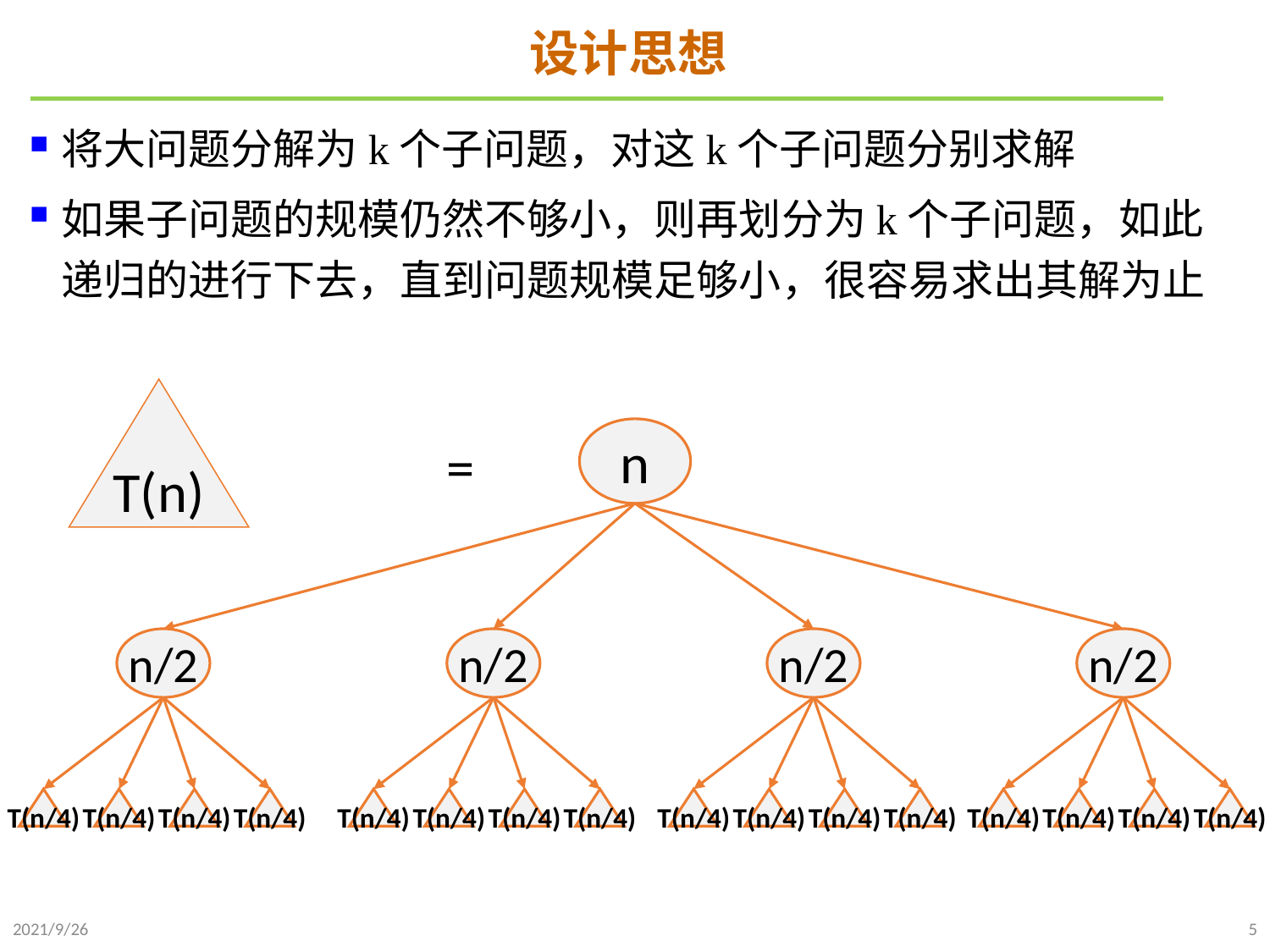

# 设计思想
将大问题分解为k个子问题，对这k个子问题分别求解
如果子问题的规模仍然不够小，则再划分为k个子问题，如此递归的进行下去，直到问题规模足够小，很容易求出其解为止
T(n)
n
=
n/2
T(n/4)
T(n/4)
T(n/4)
T(n/4)
n/2
T(n/4)
T(n/4)
T(n/4)
T(n/4)
n/2
T(n/4)
T(n/4)
T(n/4)
T(n/4)
n/2
T(n/4)
T(n/4)
T(n/4)
T(n/4)

2021/9/26
5